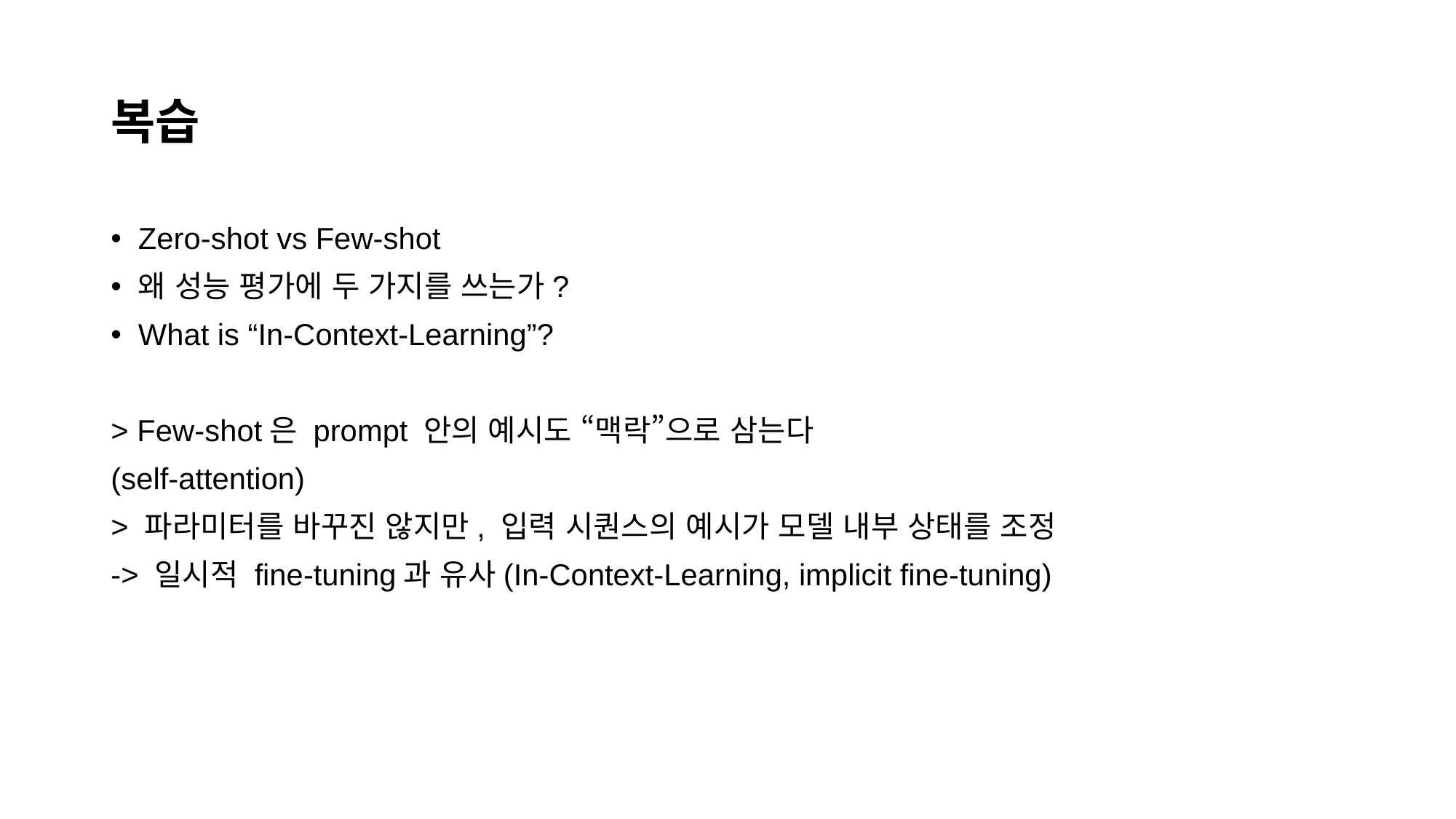

# 복습
Zero-shot vs Few-shot
왜 성능 평가에 두 가지를 쓰는가?
What is “In-Context-Learning”?

> Few-shot은 prompt 안의 예시도 “맥락”으로 삼는다
(self-attention)
> 파라미터를 바꾸진 않지만, 입력 시퀀스의 예시가 모델 내부 상태를 조정
-> 일시적 fine-tuning과 유사(In-Context-Learning, implicit fine-tuning)